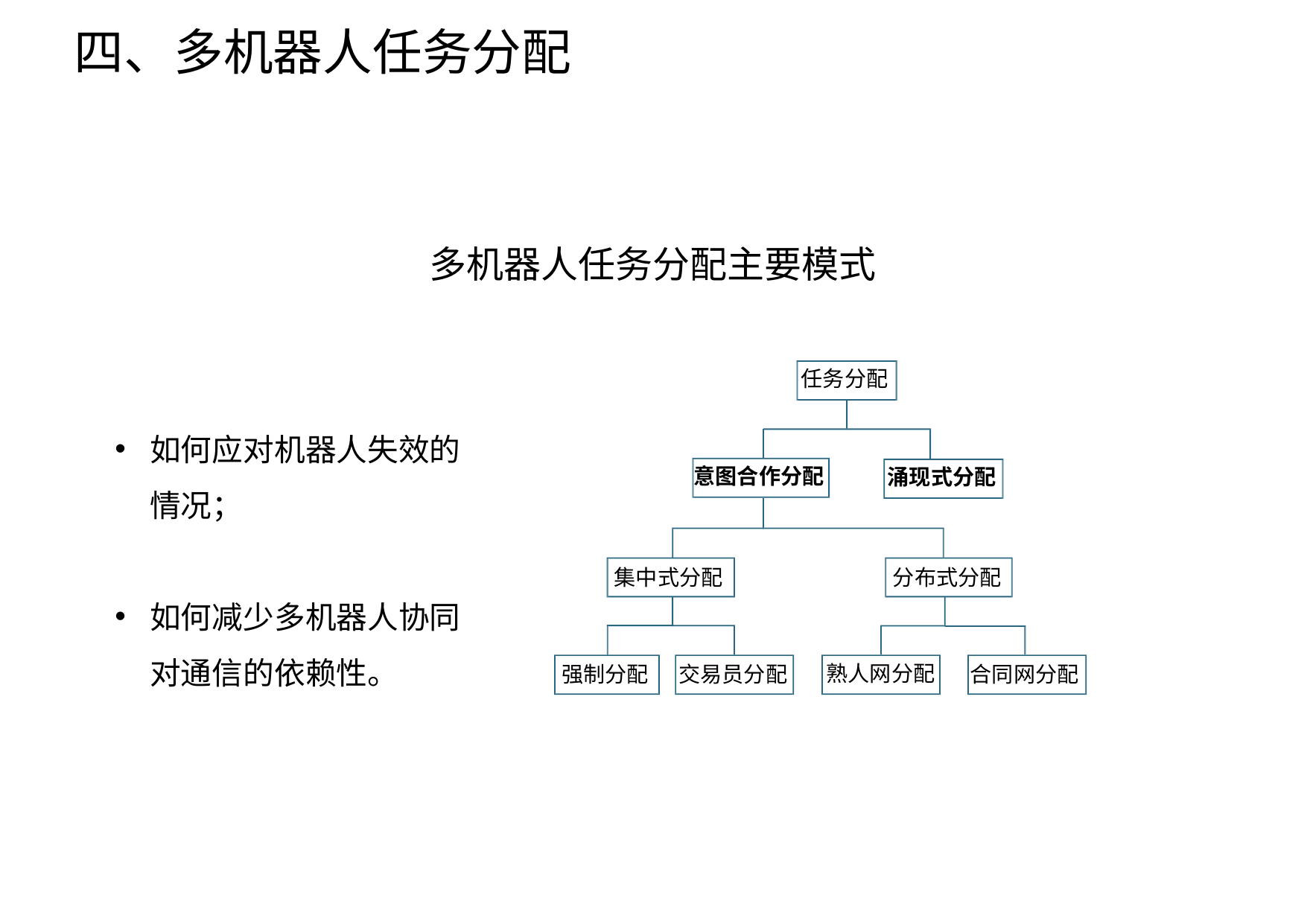

四、多机器人任务分配
多机器人任务分配主要模式

任务分配

意图合作分配
涌现式分配

集中式分配
分布式分配

熟人网分配
交易员分配
强制分配
合同网分配
如何应对机器人失效的情况；

如何减少多机器人协同对通信的依赖性。